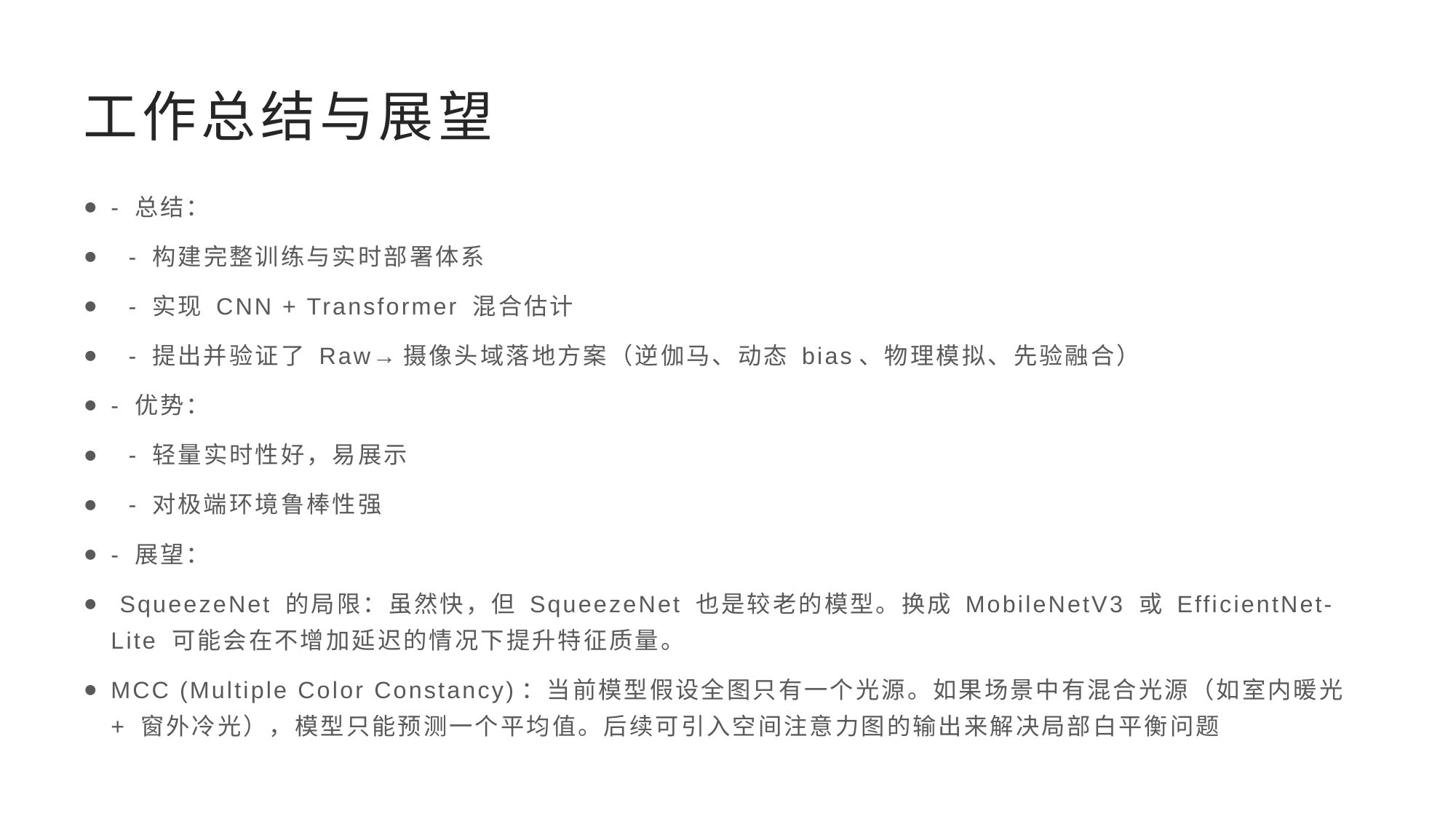

# 工作总结与展望
- 总结：
  - 构建完整训练与实时部署体系
  - 实现 CNN + Transformer 混合估计
  - 提出并验证了 Raw→摄像头域落地方案（逆伽马、动态 bias、物理模拟、先验融合）
- 优势：
  - 轻量实时性好，易展示
  - 对极端环境鲁棒性强
- 展望：
 SqueezeNet 的局限：虽然快，但 SqueezeNet 也是较老的模型。换成 MobileNetV3 或 EfficientNet-Lite 可能会在不增加延迟的情况下提升特征质量。
MCC (Multiple Color Constancy)：当前模型假设全图只有一个光源。如果场景中有混合光源（如室内暖光 + 窗外冷光），模型只能预测一个平均值。后续可引入空间注意力图的输出来解决局部白平衡问题